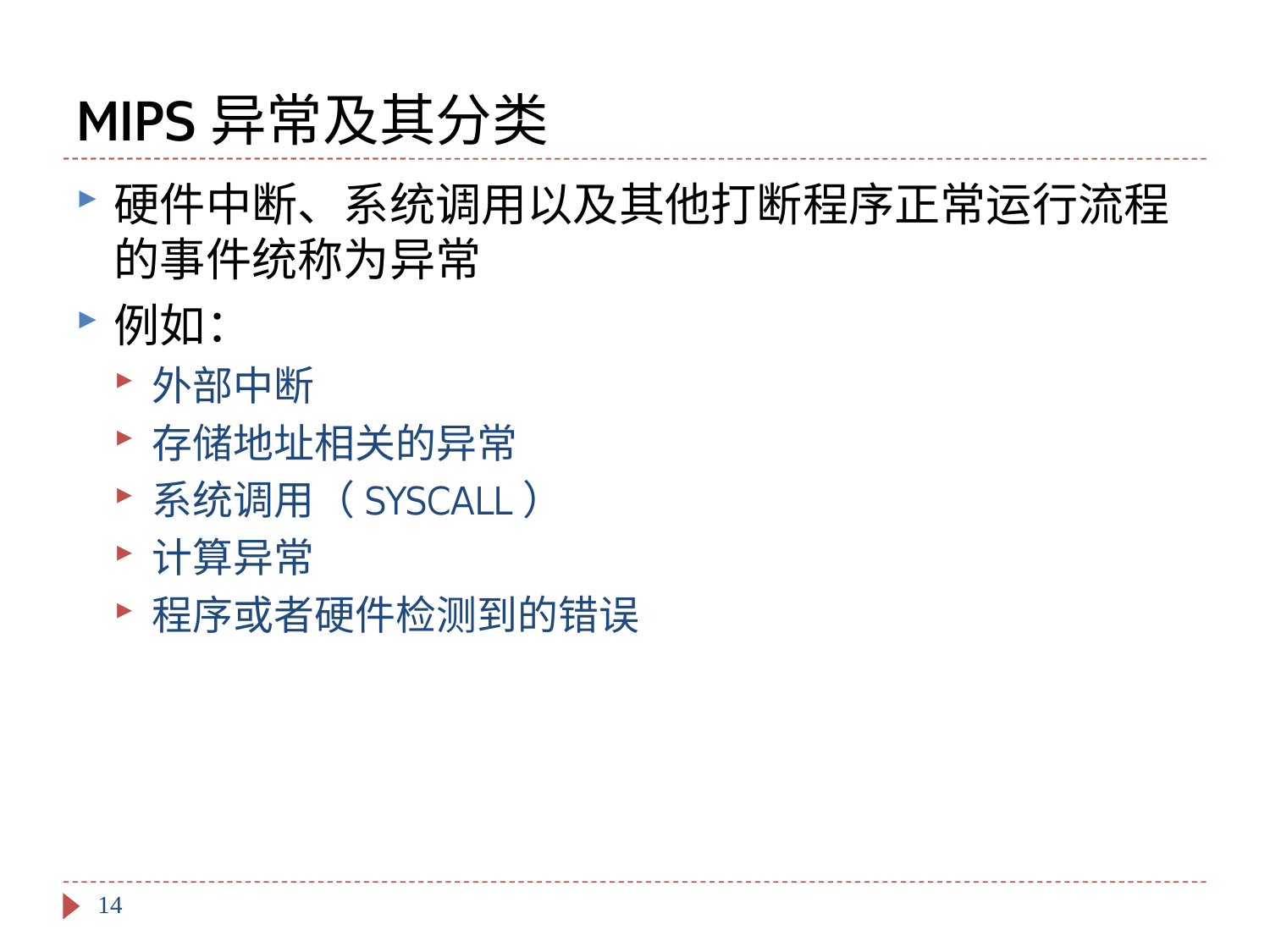

# MIPS异常及其分类
硬件中断、系统调用以及其他打断程序正常运行流程的事件统称为异常
例如：
外部中断
存储地址相关的异常
系统调用（SYSCALL）
计算异常
程序或者硬件检测到的错误

14